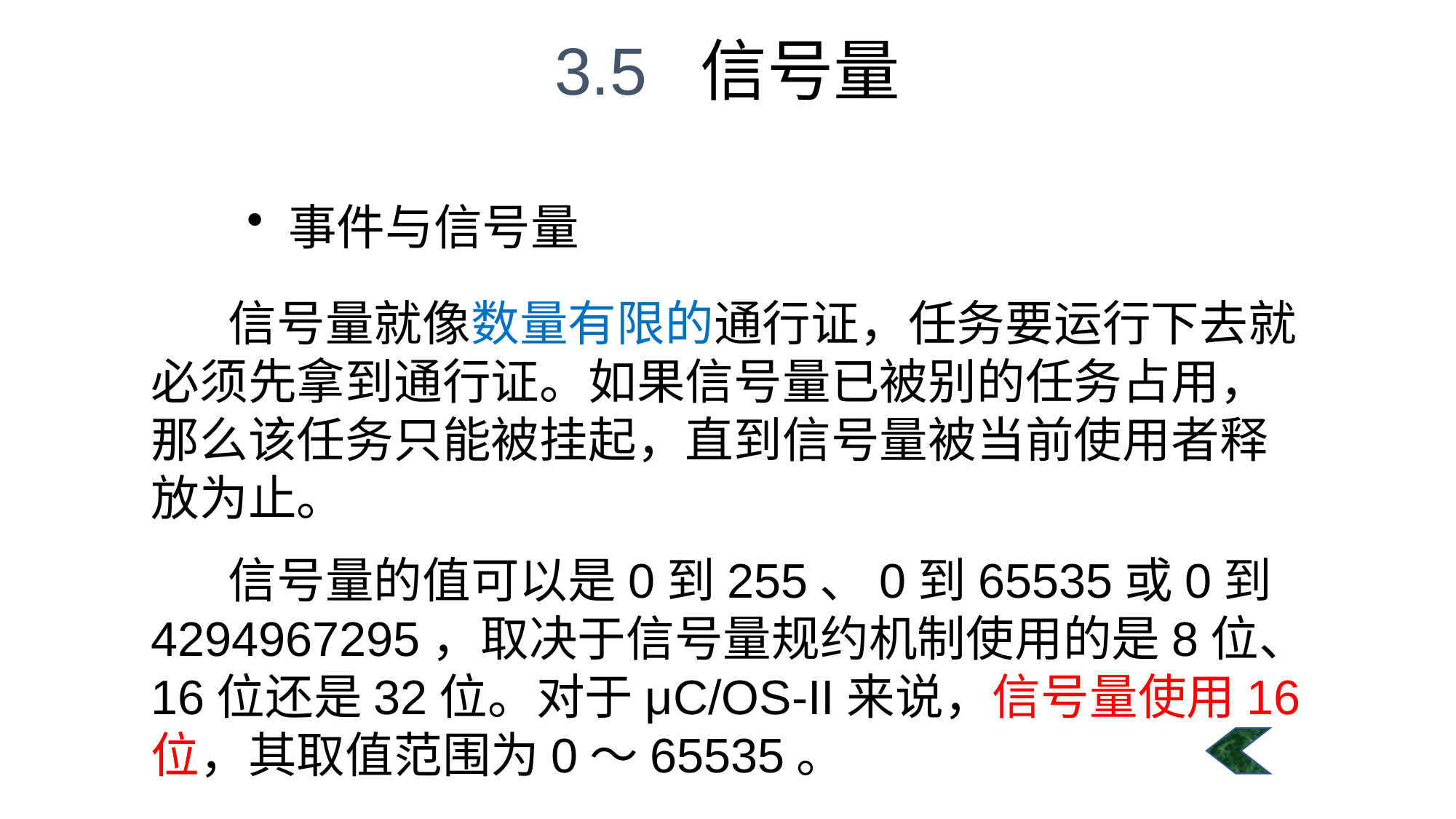

3.5  信号量
#
事件与信号量
      信号量就像数量有限的通行证，任务要运行下去就必须先拿到通行证。如果信号量已被别的任务占用，那么该任务只能被挂起，直到信号量被当前使用者释放为止。
      信号量的值可以是0到255、0到65535或0到4294967295，取决于信号量规约机制使用的是8位、16位还是32位。对于μC/OS-II来说，信号量使用16位，其取值范围为0～65535。